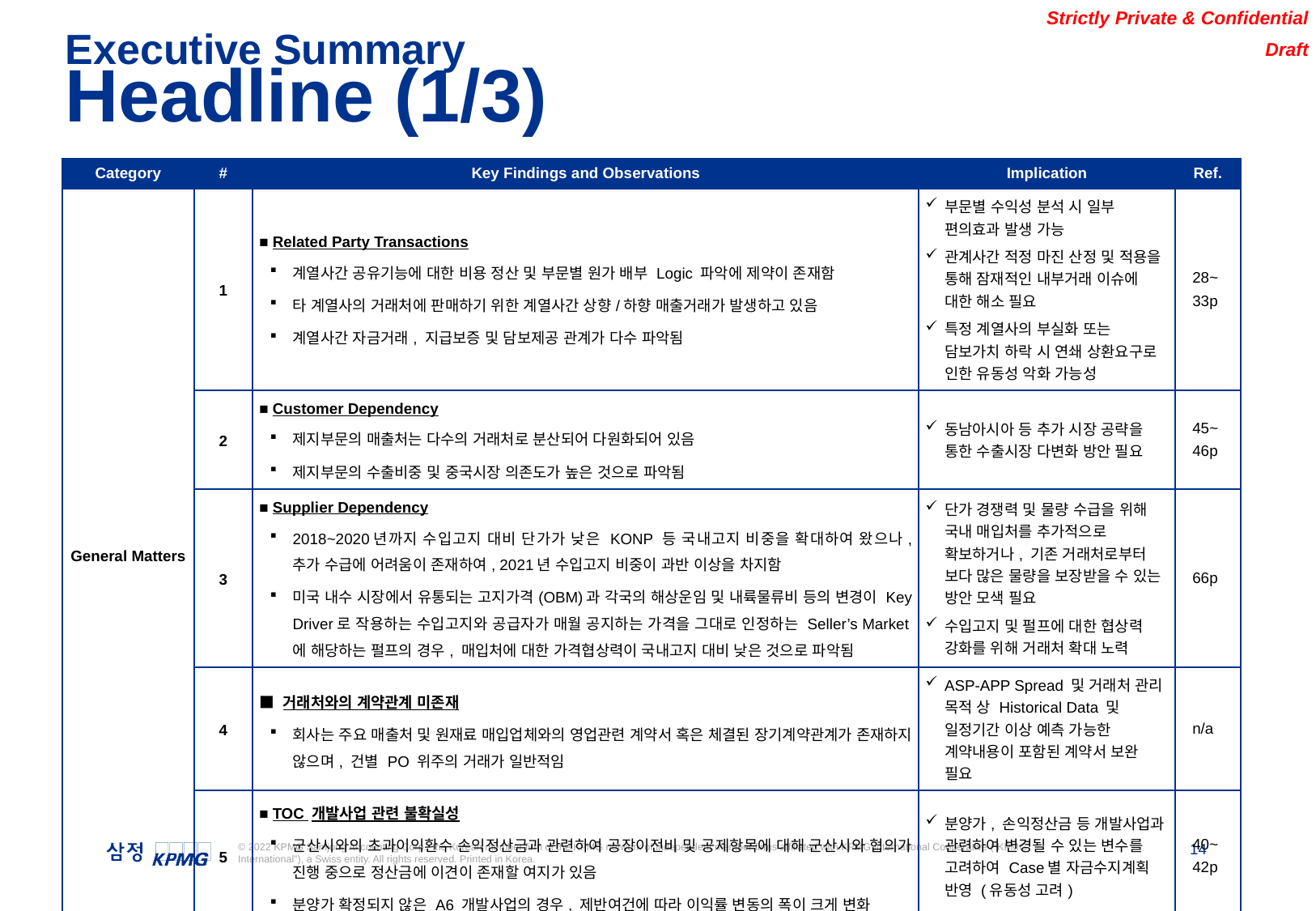

Executive Summary
Headline (1/3)
| Category | # | Key Findings and Observations | Implication | Ref. |
| --- | --- | --- | --- | --- |
| General Matters | 1 | ■ Related Party Transactions 계열사간 공유기능에 대한 비용 정산 및 부문별 원가 배부 Logic 파악에 제약이 존재함 타 계열사의 거래처에 판매하기 위한 계열사간 상향/하향 매출거래가 발생하고 있음 계열사간 자금거래, 지급보증 및 담보제공 관계가 다수 파악됨 | 부문별 수익성 분석 시 일부 편의효과 발생 가능 관계사간 적정 마진 산정 및 적용을 통해 잠재적인 내부거래 이슈에 대한 해소 필요 특정 계열사의 부실화 또는 담보가치 하락 시 연쇄 상환요구로 인한 유동성 악화 가능성 | 28~ 33p |
|  | 2 | ■ Customer Dependency 제지부문의 매출처는 다수의 거래처로 분산되어 다원화되어 있음 제지부문의 수출비중 및 중국시장 의존도가 높은 것으로 파악됨 | 동남아시아 등 추가 시장 공략을 통한 수출시장 다변화 방안 필요 | 45~ 46p |
|  | 3 | ■ Supplier Dependency 2018~2020년까지 수입고지 대비 단가가 낮은 KONP 등 국내고지 비중을 확대하여 왔으나, 추가 수급에 어려움이 존재하여, 2021년 수입고지 비중이 과반 이상을 차지함 미국 내수 시장에서 유통되는 고지가격(OBM)과 각국의 해상운임 및 내륙물류비 등의 변경이 Key Driver로 작용하는 수입고지와 공급자가 매월 공지하는 가격을 그대로 인정하는 Seller’s Market에 해당하는 펄프의 경우, 매입처에 대한 가격협상력이 국내고지 대비 낮은 것으로 파악됨 | 단가 경쟁력 및 물량 수급을 위해 국내 매입처를 추가적으로 확보하거나, 기존 거래처로부터 보다 많은 물량을 보장받을 수 있는 방안 모색 필요 수입고지 및 펄프에 대한 협상력 강화를 위해 거래처 확대 노력 | 66p |
|  | 4 | ■ 거래처와의 계약관계 미존재 회사는 주요 매출처 및 원재료 매입업체와의 영업관련 계약서 혹은 체결된 장기계약관계가 존재하지 않으며, 건별 PO 위주의 거래가 일반적임 | ASP-APP Spread 및 거래처 관리 목적 상 Historical Data 및 일정기간 이상 예측 가능한 계약내용이 포함된 계약서 보완 필요 | n/a |
|  | 5 | ■ TOC 개발사업 관련 불확실성 군산시와의 초과이익환수 손익정산금과 관련하여 공장이전비 및 공제항목에 대해 군산시와 협의가 진행 중으로 정산금에 이견이 존재할 여지가 있음 분양가 확정되지 않은 A6 개발사업의 경우, 제반여건에 따라 이익률 변동의 폭이 크게 변화 | 분양가, 손익정산금 등 개발사업과 관련하여 변경될 수 있는 변수를 고려하여 Case별 자금수지계획 반영 (유동성 고려) | 40~ 42p |